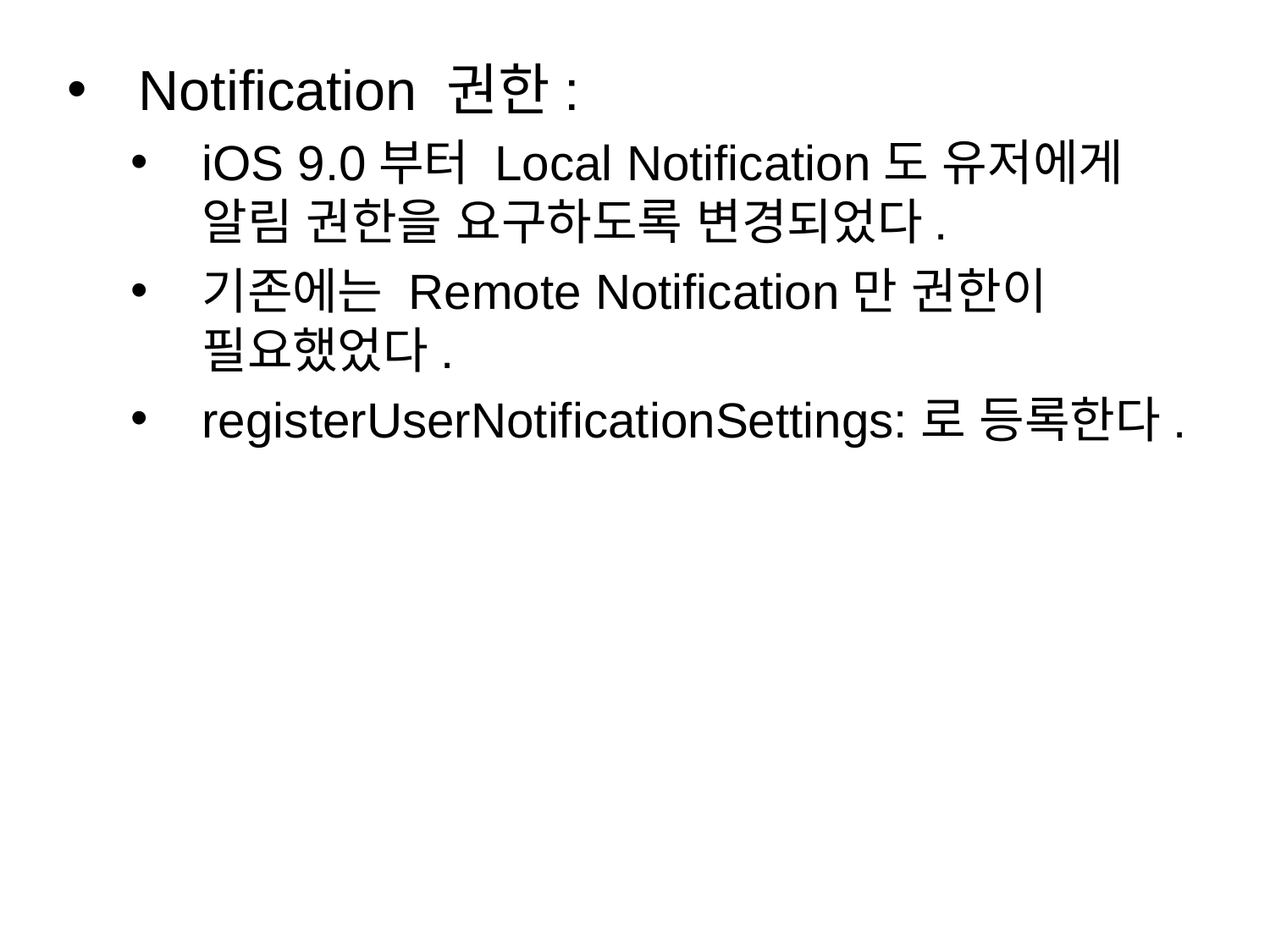

Notification 권한:
iOS 9.0부터 Local Notification도 유저에게 알림 권한을 요구하도록 변경되었다.
기존에는 Remote Notification만 권한이 필요했었다.
registerUserNotificationSettings:로 등록한다.